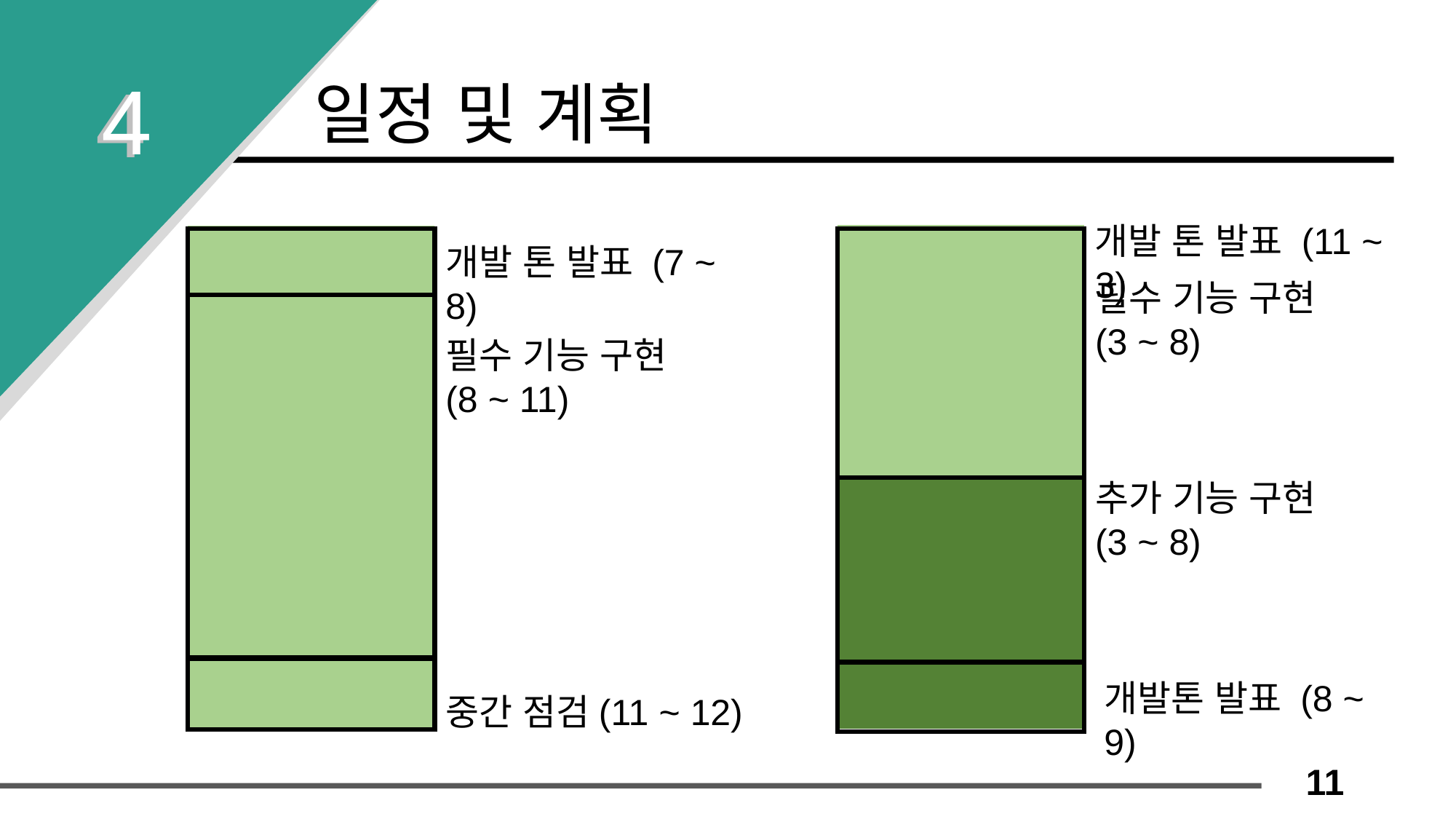

4
4
일정 및 계획

개발 톤 발표 (11 ~ 3)

개발 톤 발표 (7 ~ 8)
필수 기능 구현
(3 ~ 8)

필수 기능 구현
(8 ~ 11)
추가 기능 구현
(3 ~ 8)

개발톤 발표 (8 ~ 9)
중간 점검(11 ~ 12)
11